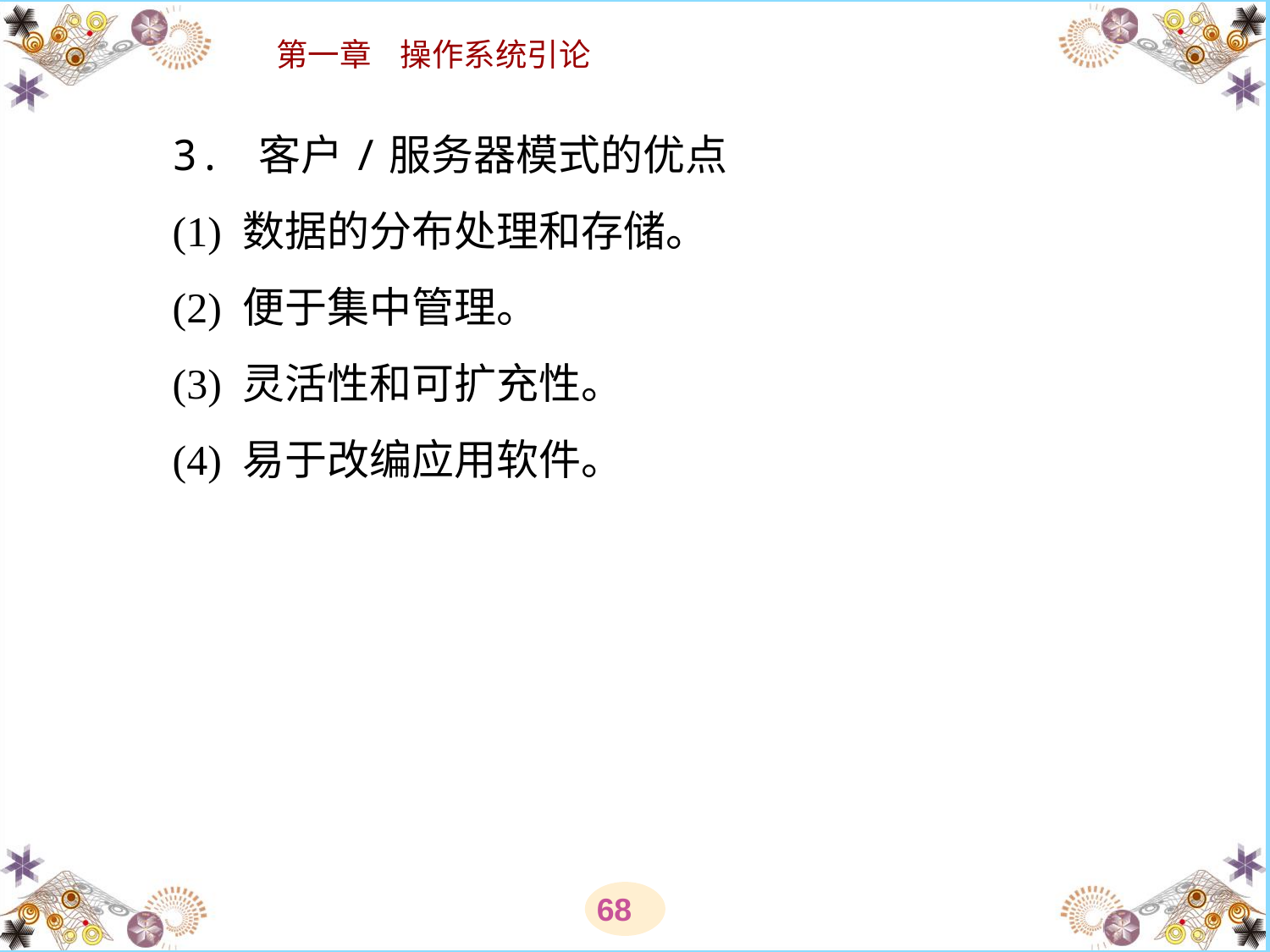

# 3. 客户/服务器模式的优点 　　(1) 数据的分布处理和存储。 　　(2) 便于集中管理。 　　(3) 灵活性和可扩充性。 　　(4) 易于改编应用软件。